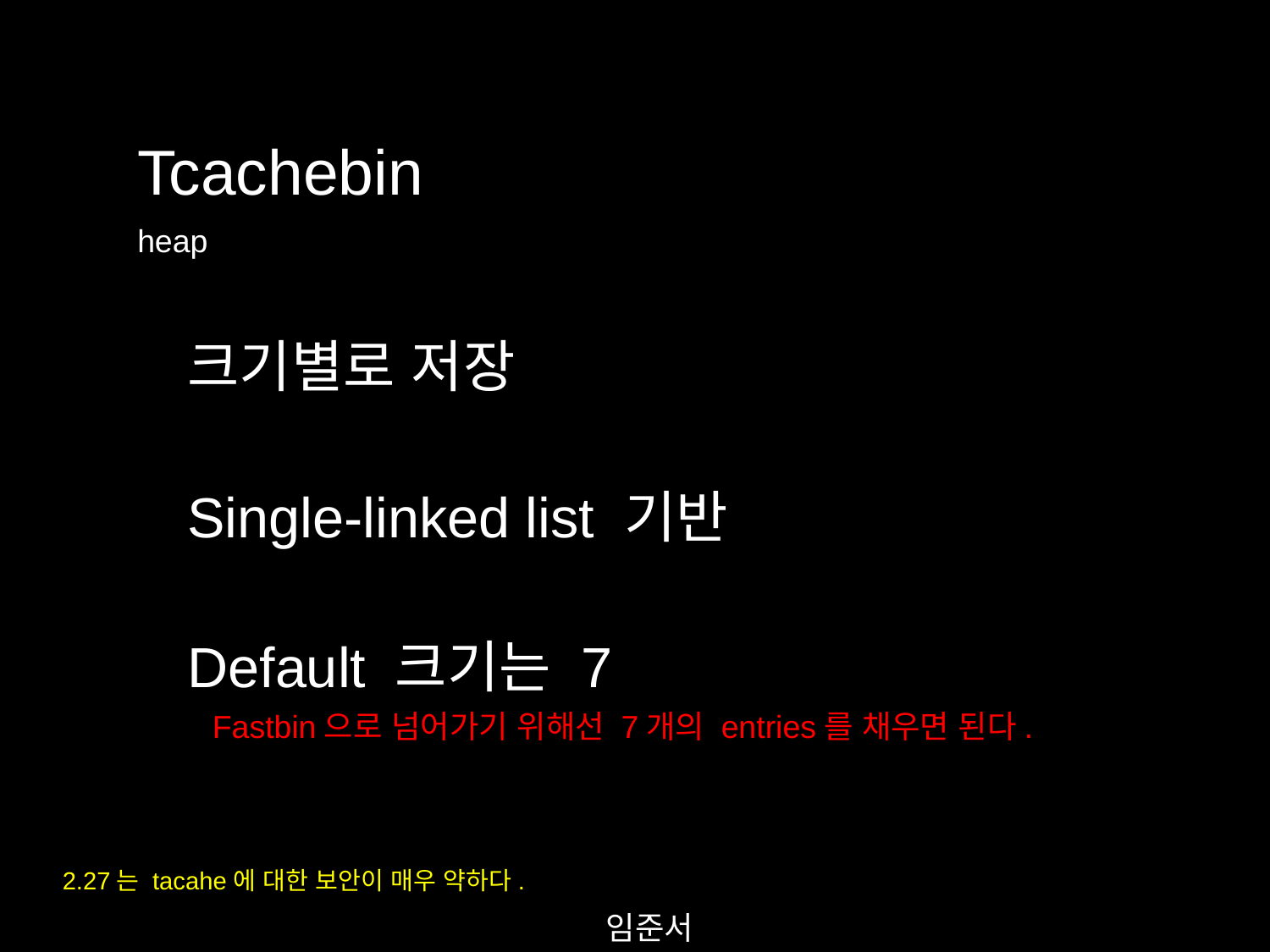

Tcachebin
heap
크기별로 저장
Single-linked list 기반
Default 크기는 7
Fastbin으로 넘어가기 위해선 7개의 entries를 채우면 된다.
2.27는 tacahe에 대한 보안이 매우 약하다.